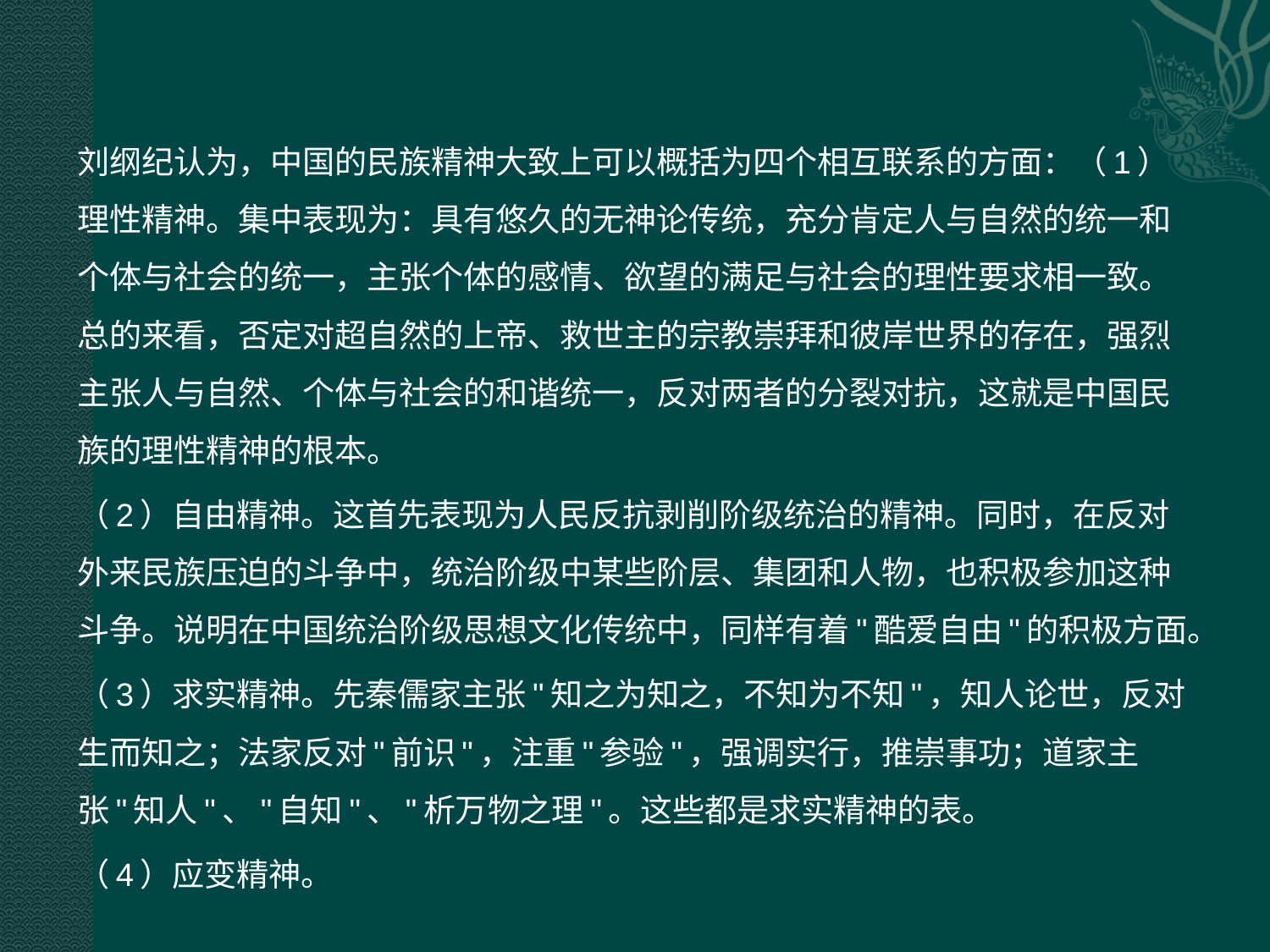

刘纲纪认为，中国的民族精神大致上可以概括为四个相互联系的方面：（1）理性精神。集中表现为：具有悠久的无神论传统，充分肯定人与自然的统一和个体与社会的统一，主张个体的感情、欲望的满足与社会的理性要求相一致。总的来看，否定对超自然的上帝、救世主的宗教崇拜和彼岸世界的存在，强烈主张人与自然、个体与社会的和谐统一，反对两者的分裂对抗，这就是中国民族的理性精神的根本。
（2）自由精神。这首先表现为人民反抗剥削阶级统治的精神。同时，在反对外来民族压迫的斗争中，统治阶级中某些阶层、集团和人物，也积极参加这种斗争。说明在中国统治阶级思想文化传统中，同样有着"酷爱自由"的积极方面。
（3）求实精神。先秦儒家主张"知之为知之，不知为不知"，知人论世，反对生而知之；法家反对"前识"，注重"参验"，强调实行，推崇事功；道家主张"知人"、"自知"、"析万物之理"。这些都是求实精神的表。
（4）应变精神。